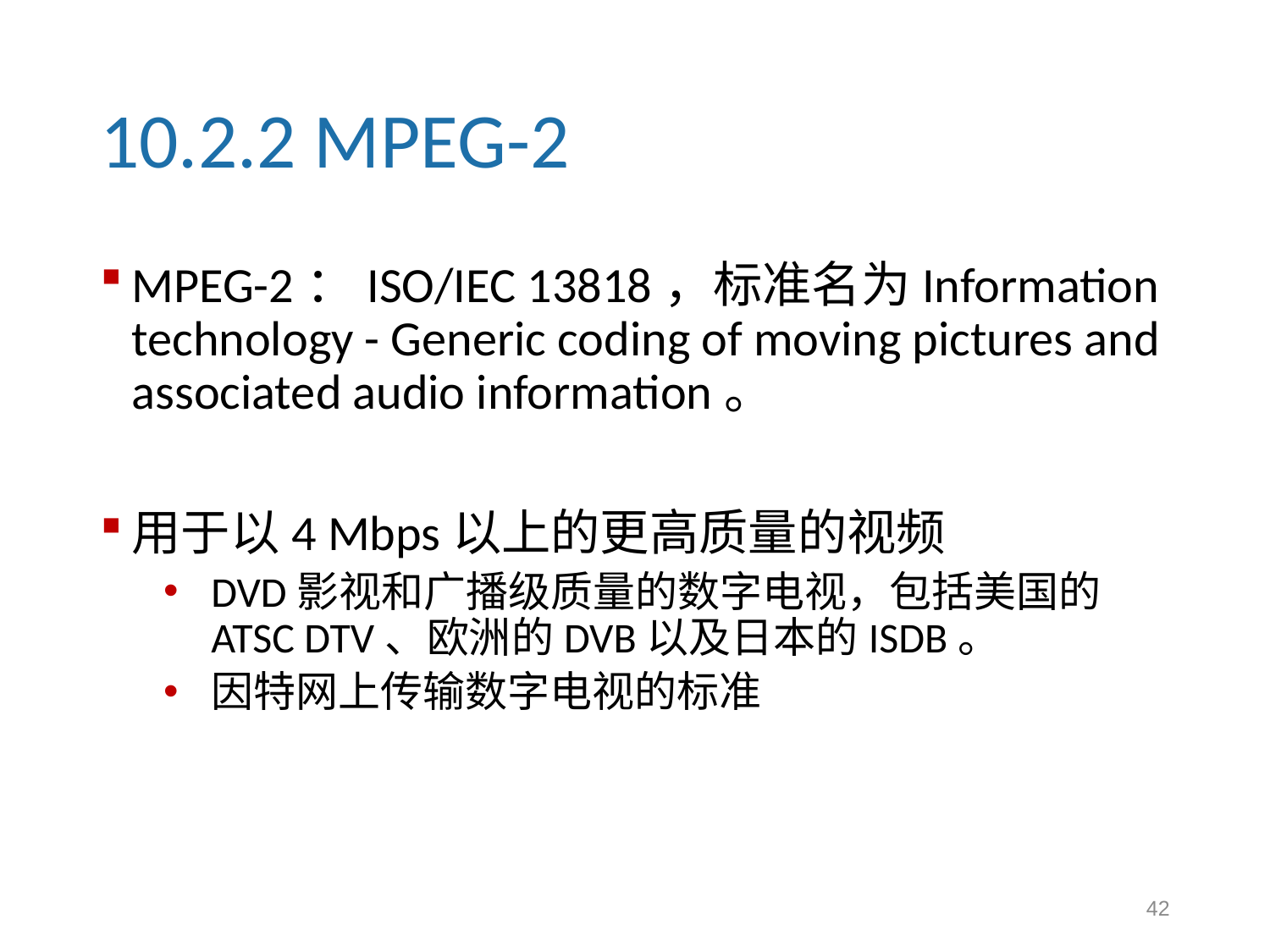

# 10.2.2 MPEG-2
MPEG-2：ISO/IEC 13818，标准名为Information technology - Generic coding of moving pictures and associated audio information。

用于以4 Mbps以上的更高质量的视频
DVD影视和广播级质量的数字电视，包括美国的ATSC DTV、欧洲的DVB以及日本的ISDB。
因特网上传输数字电视的标准

42